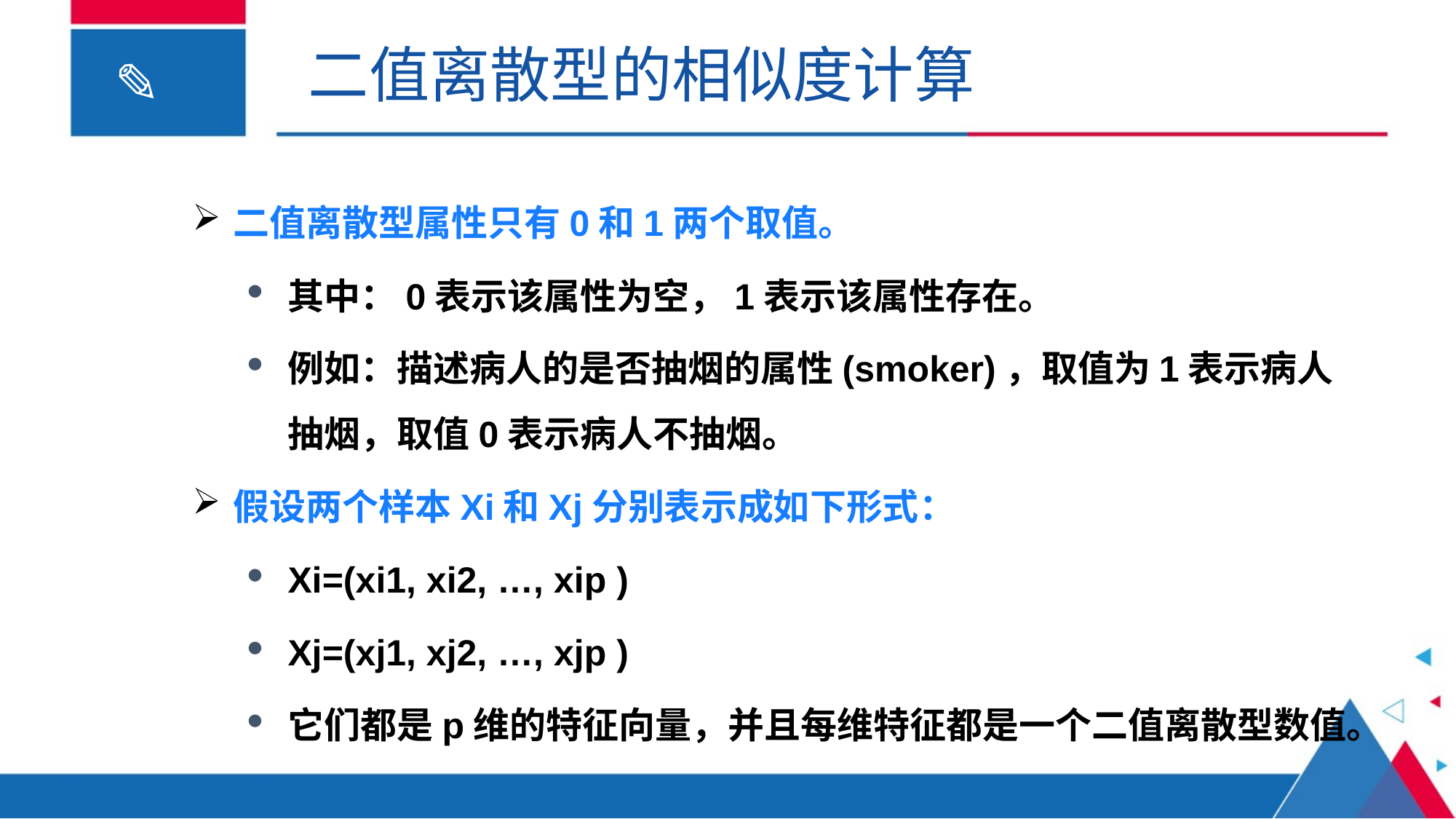

二值离散型的相似度计算
二值离散型属性只有0和1两个取值。
其中：0表示该属性为空，1表示该属性存在。
例如：描述病人的是否抽烟的属性(smoker)，取值为1表示病人抽烟，取值0表示病人不抽烟。
假设两个样本Xi和Xj分别表示成如下形式：
Xi=(xi1, xi2, …, xip )
Xj=(xj1, xj2, …, xjp )
它们都是p维的特征向量，并且每维特征都是一个二值离散型数值。